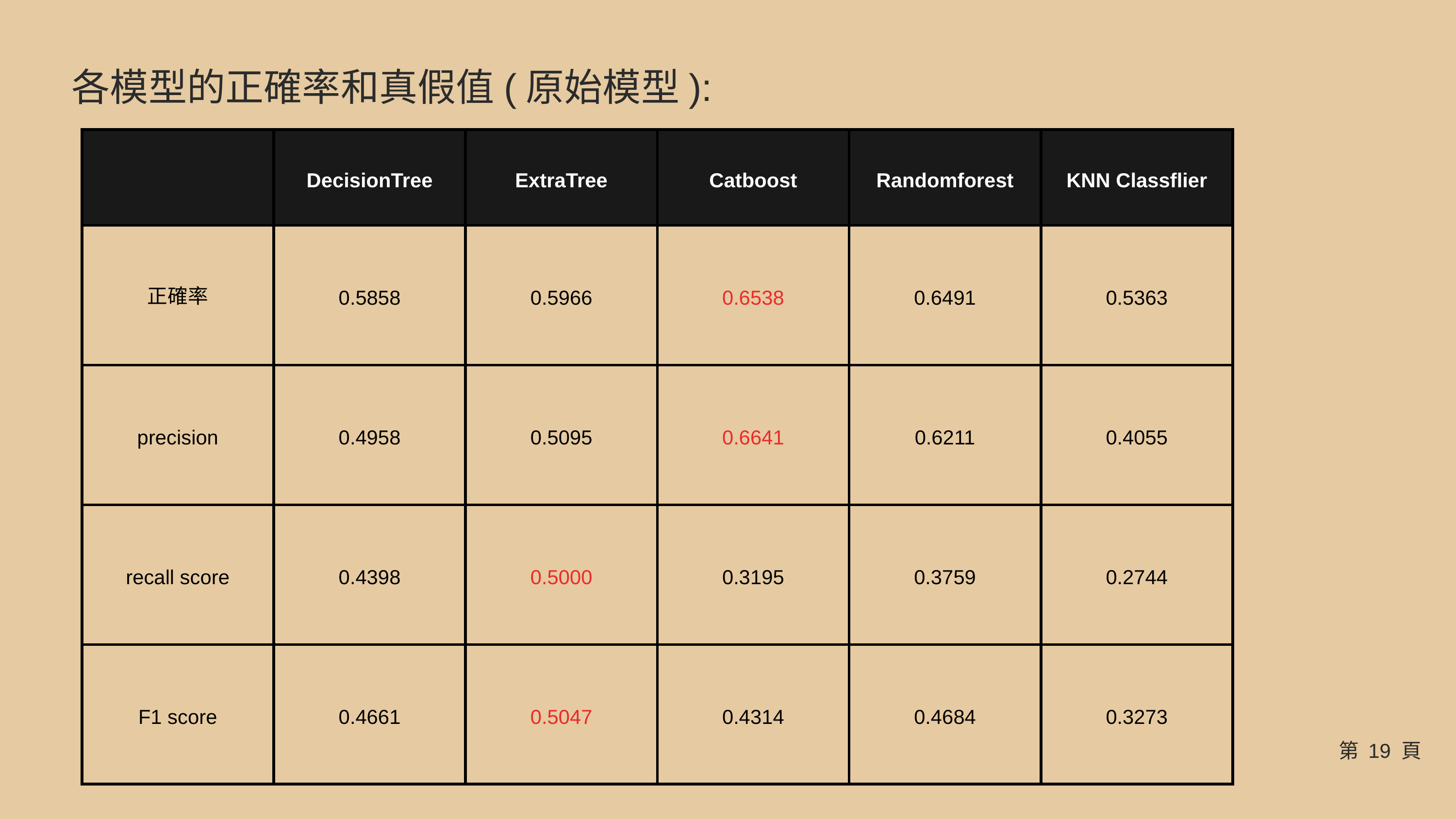

各模型的正確率和真假值(原始模型):
|  | DecisionTree | ExtraTree | Catboost | Randomforest | KNN Classflier |
| --- | --- | --- | --- | --- | --- |
| 正確率 | 0.5858 | 0.5966 | 0.6538 | 0.6491 | 0.5363 |
| precision | 0.4958 | 0.5095 | 0.6641 | 0.6211 | 0.4055 |
| recall score | 0.4398 | 0.5000 | 0.3195 | 0.3759 | 0.2744 |
| F1 score | 0.4661 | 0.5047 | 0.4314 | 0.4684 | 0.3273 |
第 19 頁